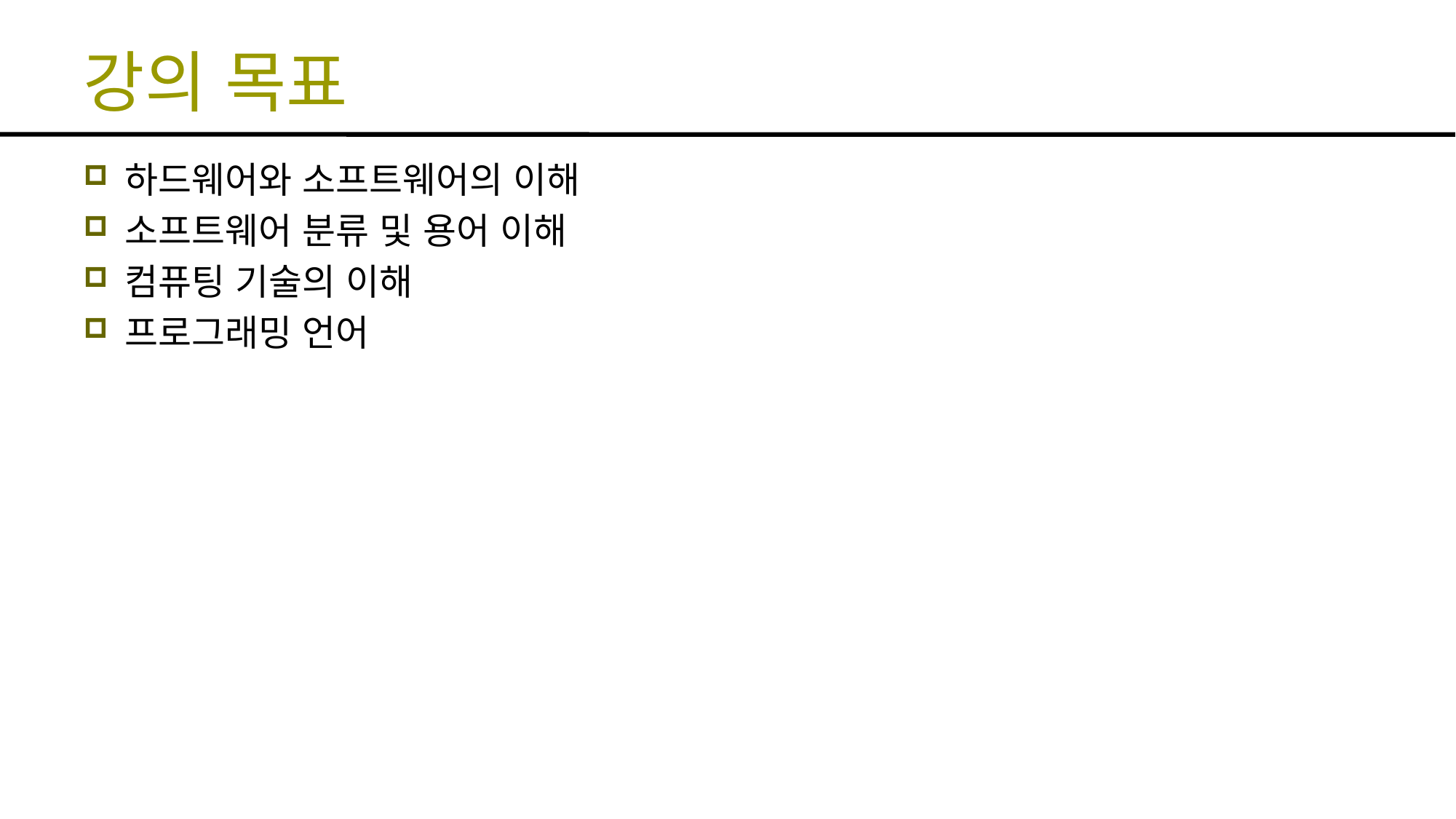

# 강의 목표
하드웨어와 소프트웨어의 이해
소프트웨어 분류 및 용어 이해
컴퓨팅 기술의 이해
프로그래밍 언어